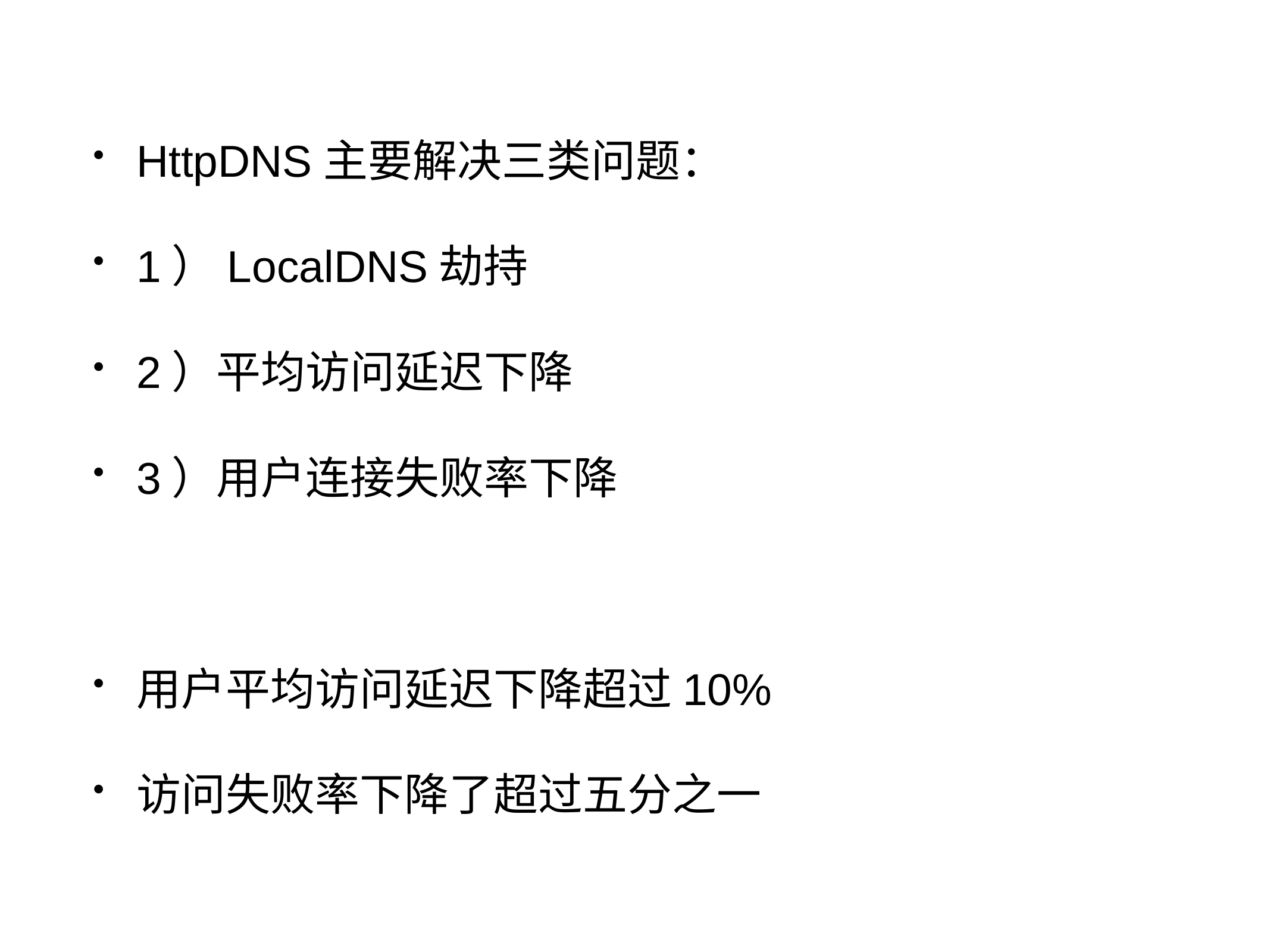

HttpDNS主要解决三类问题：
1）LocalDNS劫持
2）平均访问延迟下降
3）用户连接失败率下降

用户平均访问延迟下降超过10%
访问失败率下降了超过五分之一